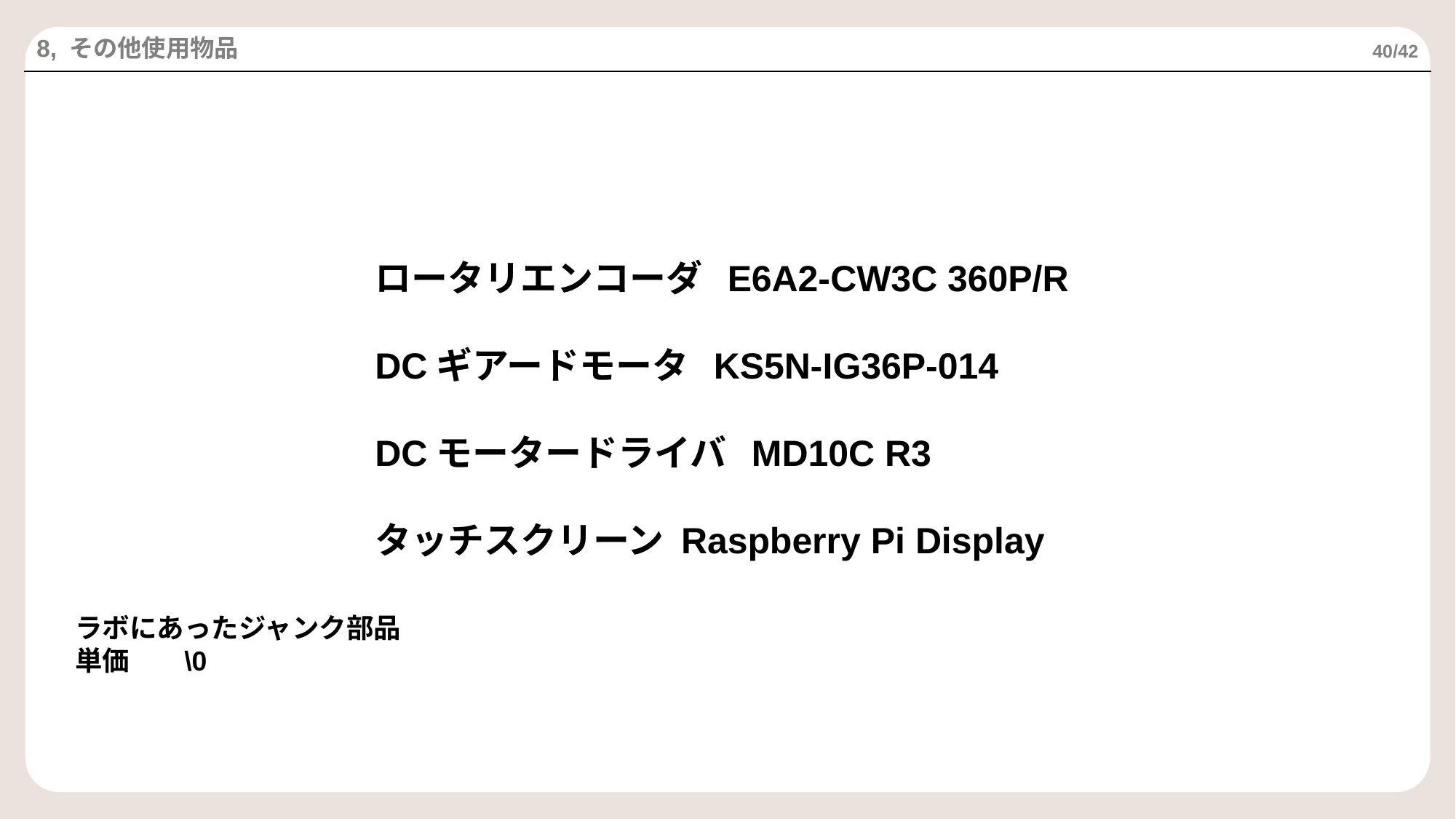

8, その他使用物品

40/42
ロータリエンコーダ  E6A2-CW3C 360P/R

DCギアードモータ  KS5N-IG36P-014

DCモータードライバ  MD10C R3

タッチスクリーン Raspberry Pi Display
ラボにあったジャンク部品
単価	\0